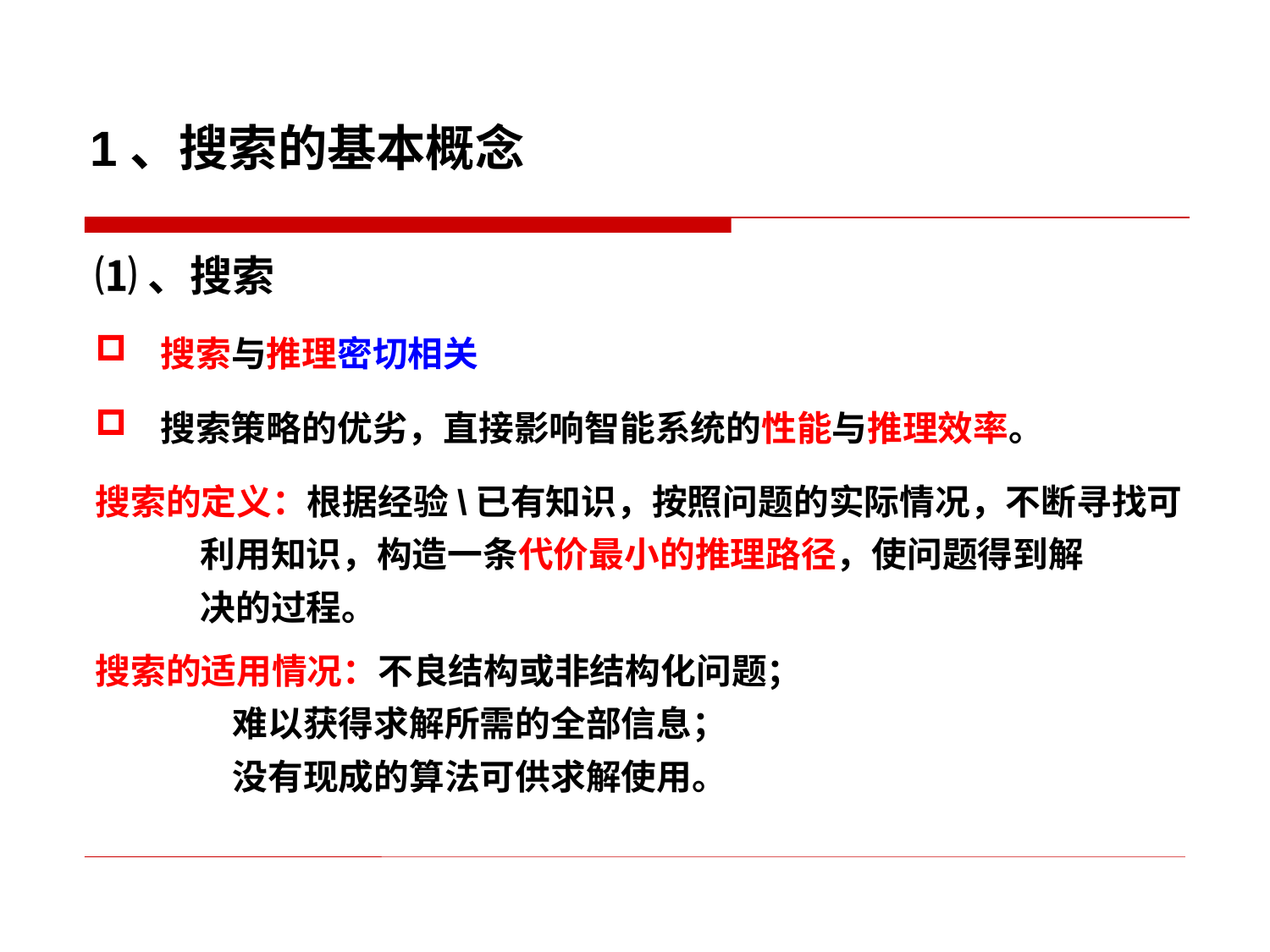

# 1、搜索的基本概念
⑴、搜索
搜索与推理密切相关
搜索策略的优劣，直接影响智能系统的性能与推理效率。
搜索的定义：根据经验\已有知识，按照问题的实际情况，不断寻找可
            利用知识，构造一条代价最小的推理路径，使问题得到解
            决的过程。
搜索的适用情况：不良结构或非结构化问题；
                难以获得求解所需的全部信息；
                没有现成的算法可供求解使用。